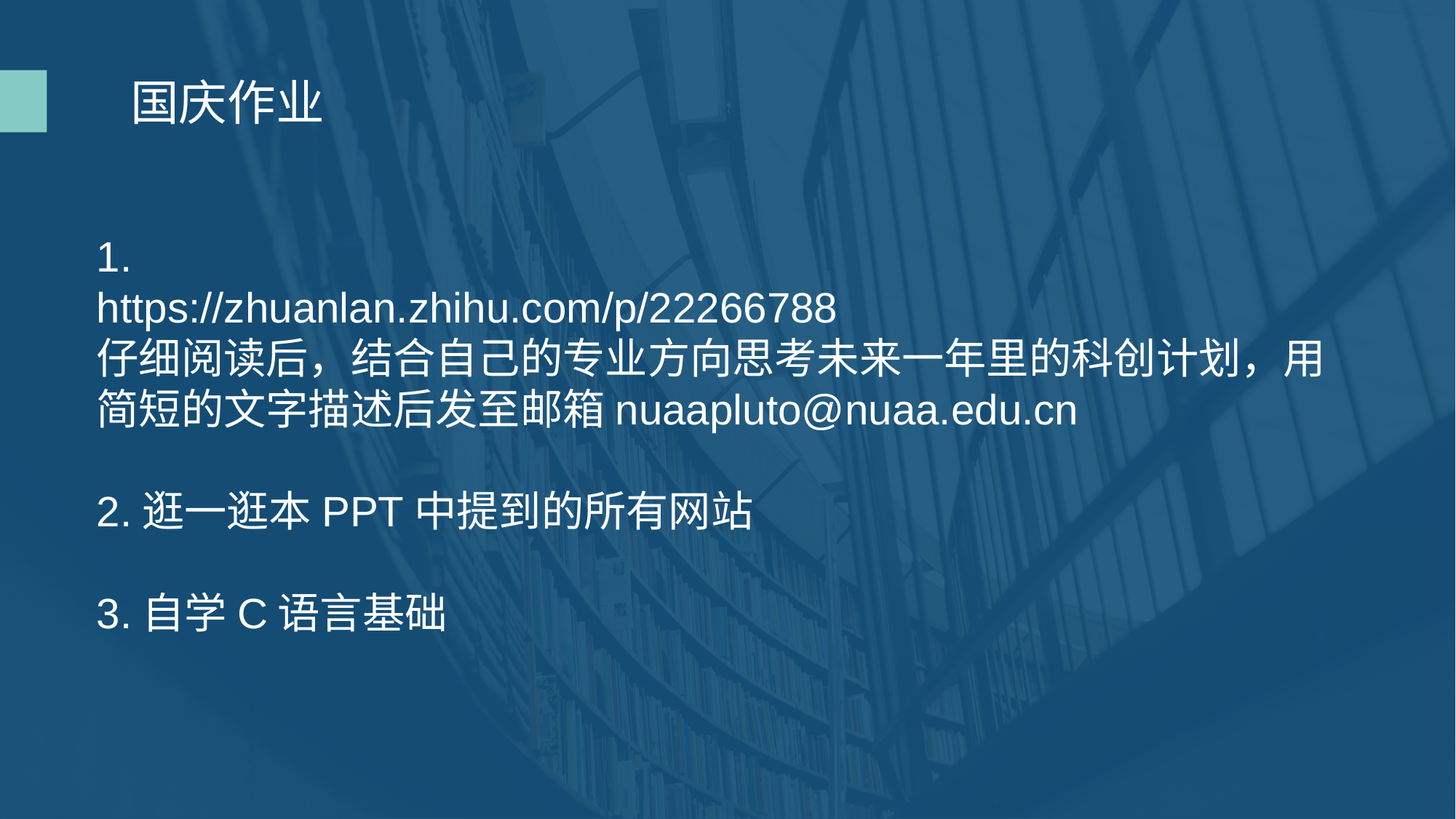

国庆作业
1.
https://zhuanlan.zhihu.com/p/22266788
仔细阅读后，结合自己的专业方向思考未来一年里的科创计划，用简短的文字描述后发至邮箱nuaapluto@nuaa.edu.cn

2.逛一逛本PPT中提到的所有网站

3.自学C语言基础